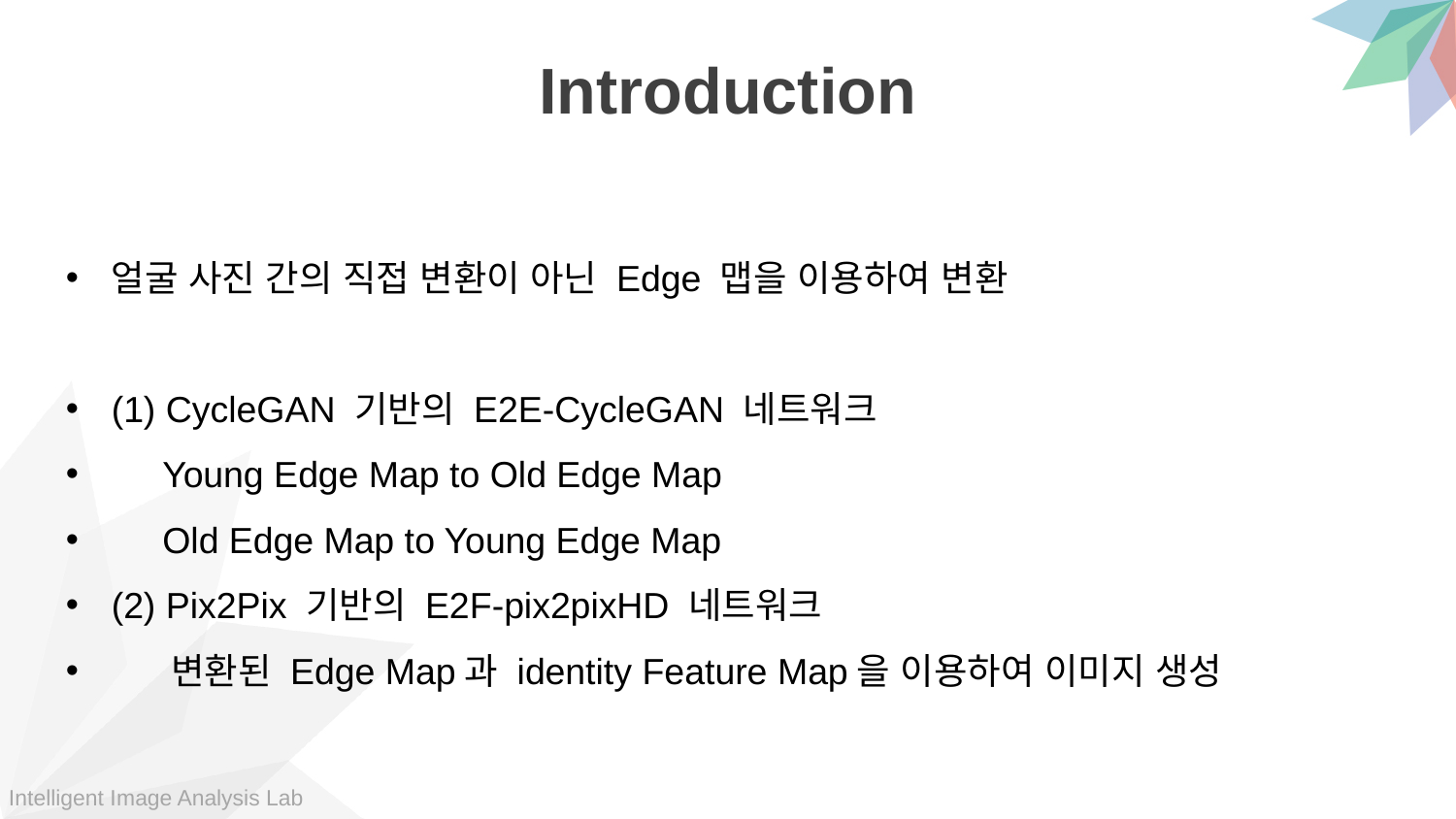

Introduction
얼굴 사진 간의 직접 변환이 아닌 Edge 맵을 이용하여 변환

(1) CycleGAN 기반의 E2E-CycleGAN 네트워크
     Young Edge Map to Old Edge Map
     Old Edge Map to Young Edge Map
(2) Pix2Pix 기반의 E2F-pix2pixHD 네트워크
     변환된 Edge Map과 identity Feature Map을 이용하여 이미지 생성